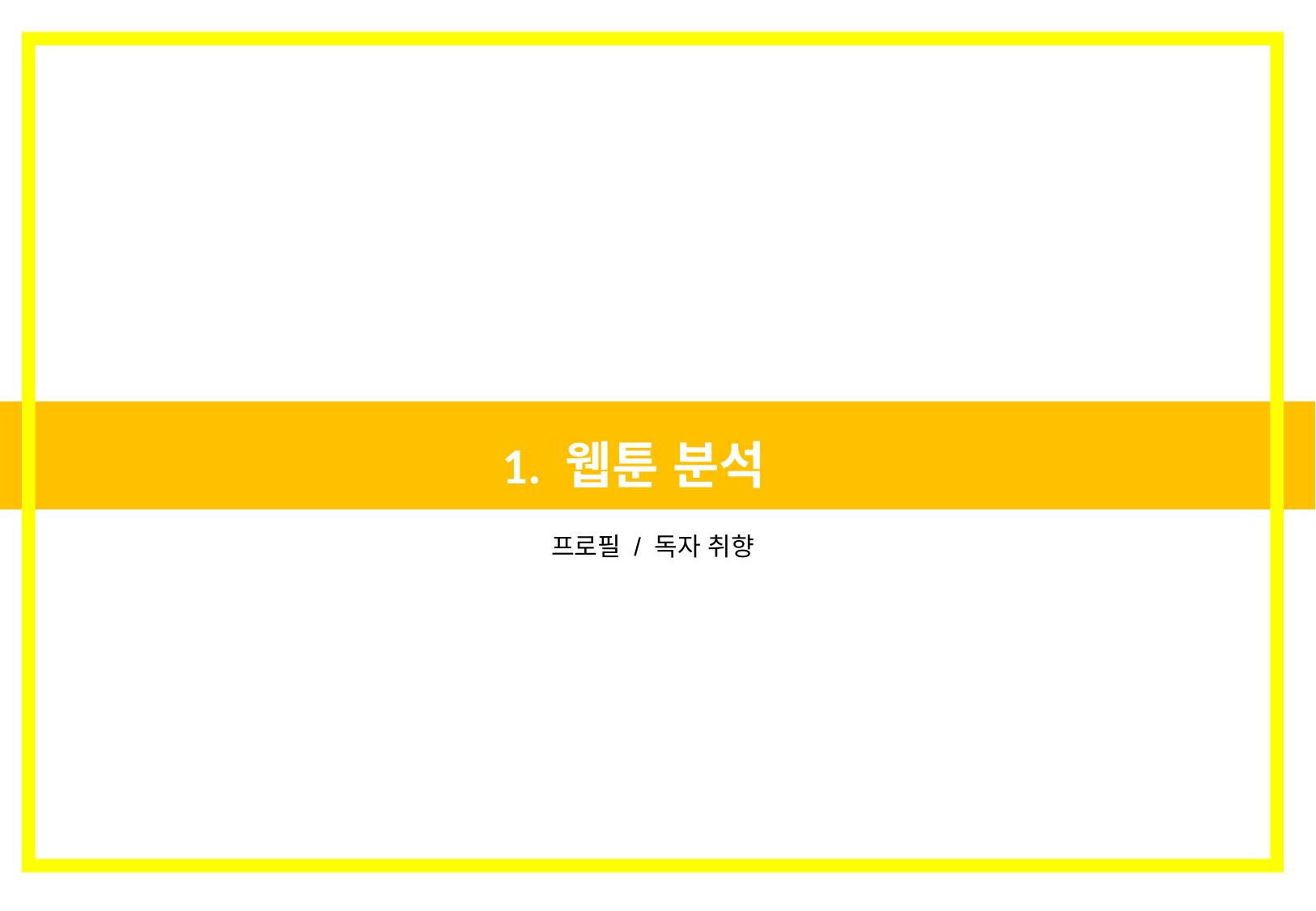

1. 웹툰 분석
프로필 / 독자 취향